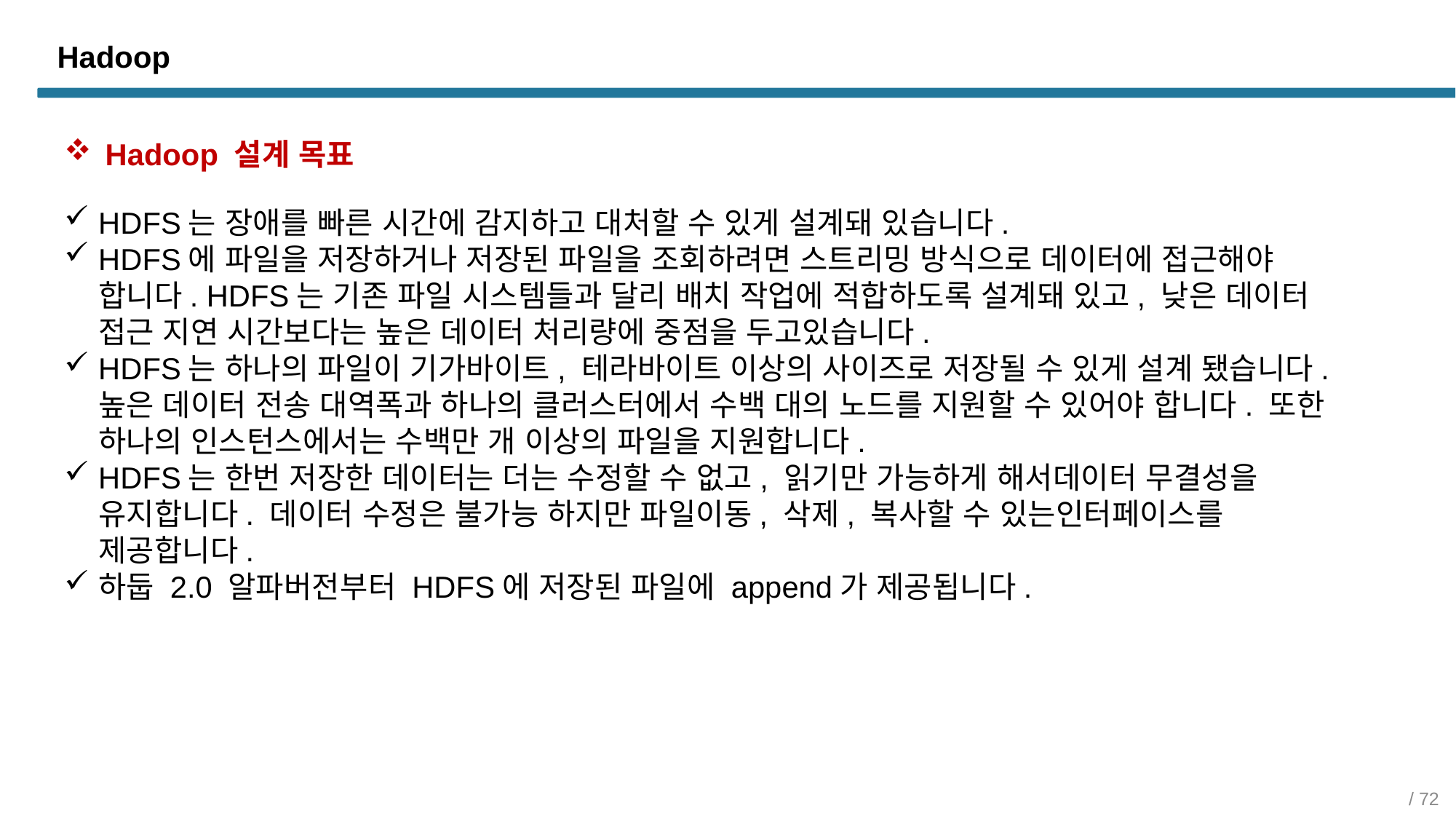

# Hadoop
Hadoop 설계 목표
HDFS는 장애를 빠른 시간에 감지하고 대처할 수 있게 설계돼 있습니다.
HDFS에 파일을 저장하거나 저장된 파일을 조회하려면 스트리밍 방식으로 데이터에 접근해야 합니다. HDFS는 기존 파일 시스템들과 달리 배치 작업에 적합하도록 설계돼 있고, 낮은 데이터 접근 지연 시간보다는 높은 데이터 처리량에 중점을 두고있습니다.
HDFS는 하나의 파일이 기가바이트, 테라바이트 이상의 사이즈로 저장될 수 있게 설계 됐습니다. 높은 데이터 전송 대역폭과 하나의 클러스터에서 수백 대의 노드를 지원할 수 있어야 합니다. 또한 하나의 인스턴스에서는 수백만 개 이상의 파일을 지원합니다.
HDFS는 한번 저장한 데이터는 더는 수정할 수 없고, 읽기만 가능하게 해서데이터 무결성을 유지합니다. 데이터 수정은 불가능 하지만 파일이동, 삭제, 복사할 수 있는인터페이스를 제공합니다.
하둡 2.0 알파버전부터 HDFS에 저장된 파일에 append가 제공됩니다.
/ 72